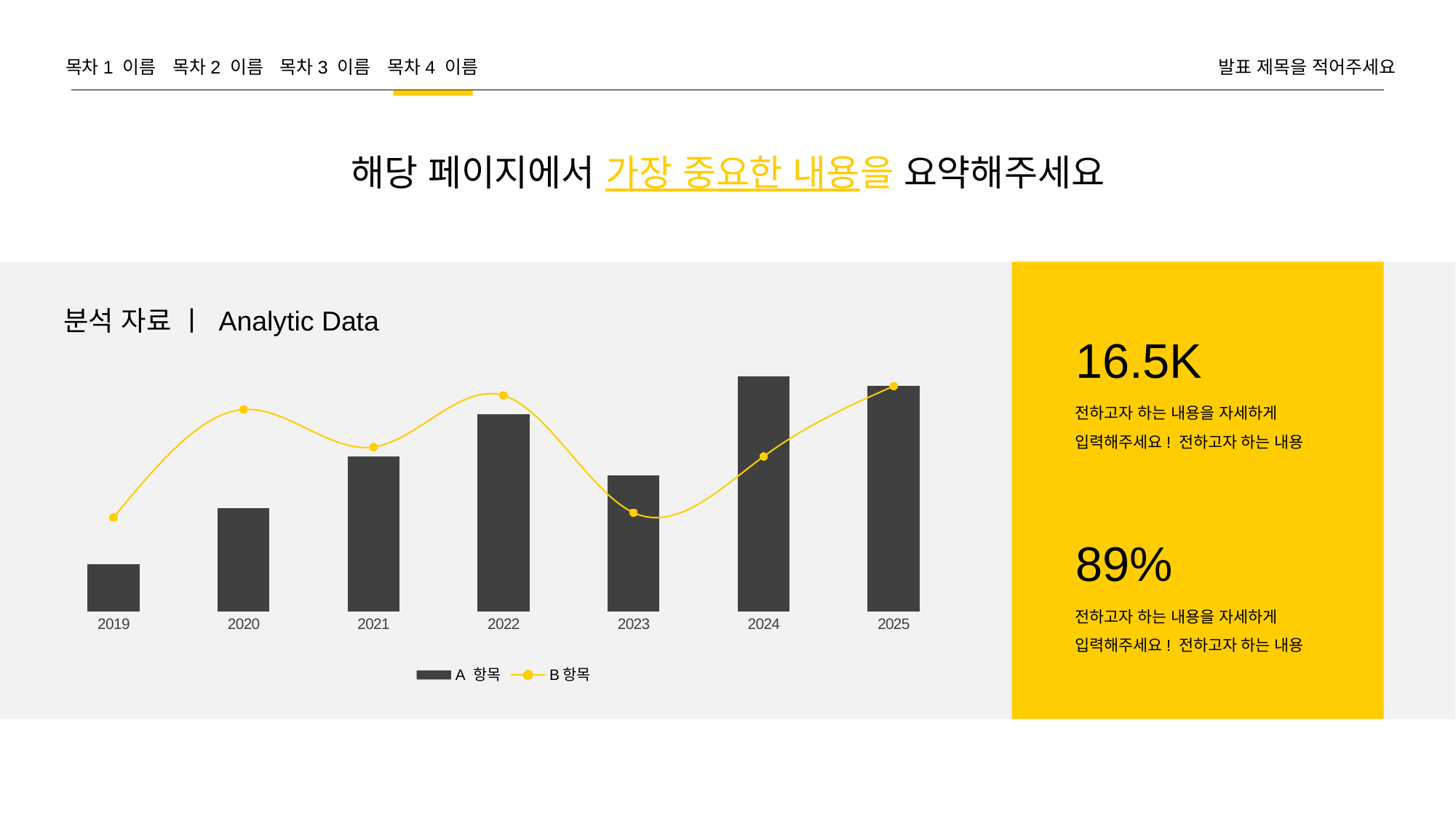

목차1 이름
목차2 이름
목차3 이름
목차4 이름
발표 제목을 적어주세요

해당 페이지에서 가장 중요한 내용을 요약해주세요

분석 자료 ㅣ Analytic Data

### Chart

| Category | A 항목 | B항목 |
|---|---|---|
| 2019 | 10.0 | 20.0 |
| 2020 | 22.0 | 43.0 |
| 2021 | 33.0 | 35.0 |
| 2022 | 42.0 | 46.0 |
| 2023 | 29.0 | 21.0 |
| 2024 | 50.0 | 33.0 |
| 2025 | 48.0 | 48.0 |
16.5K
전하고자 하는 내용을 자세하게 입력해주세요! 전하고자 하는 내용
89%
전하고자 하는 내용을 자세하게 입력해주세요! 전하고자 하는 내용